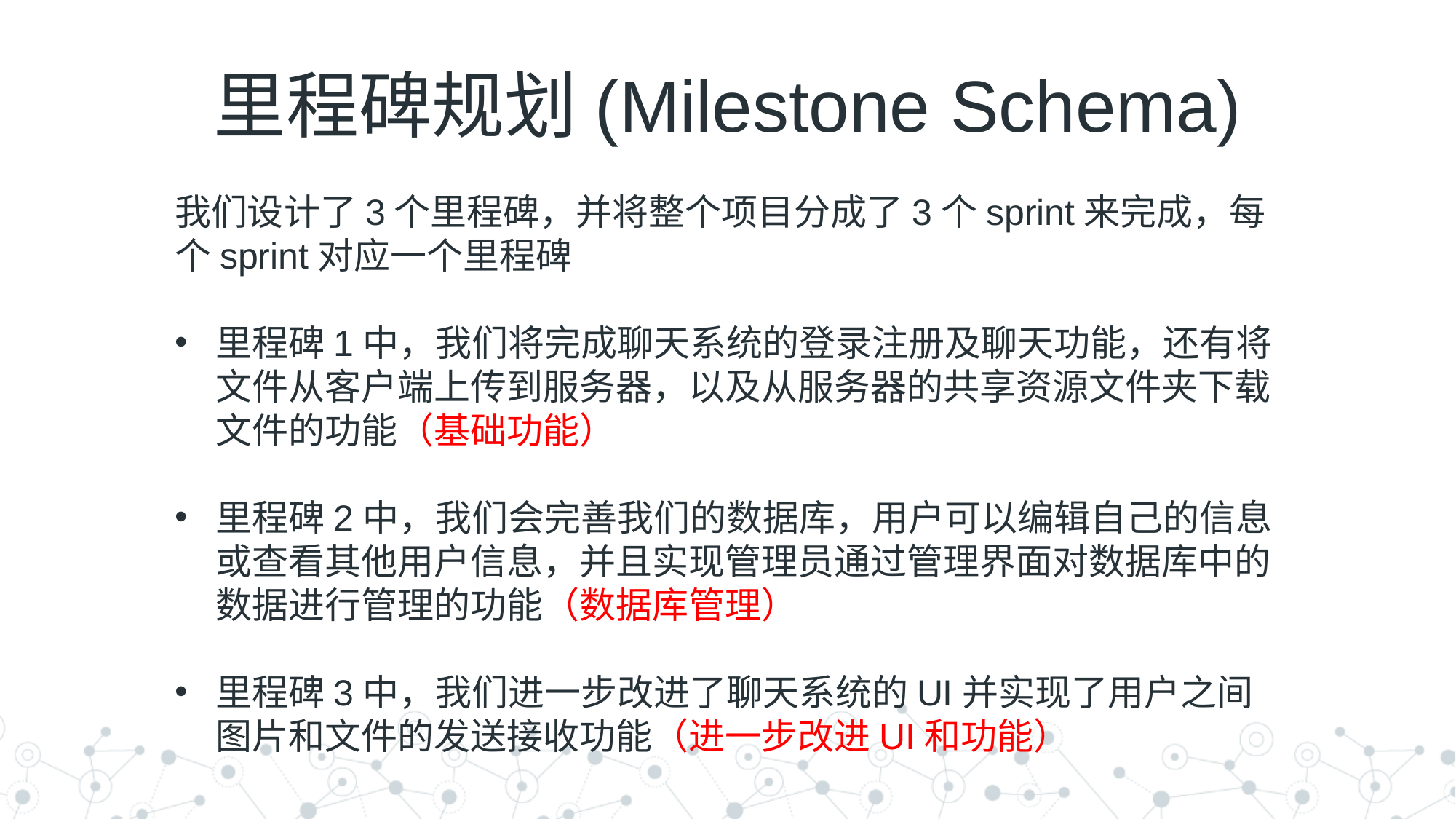

# 里程碑规划(Milestone Schema)
我们设计了3个里程碑，并将整个项目分成了3个sprint来完成，每个sprint对应一个里程碑

里程碑1中，我们将完成聊天系统的登录注册及聊天功能，还有将文件从客户端上传到服务器，以及从服务器的共享资源文件夹下载文件的功能（基础功能）

里程碑2中，我们会完善我们的数据库，用户可以编辑自己的信息或查看其他用户信息，并且实现管理员通过管理界面对数据库中的数据进行管理的功能（数据库管理）

里程碑3中，我们进一步改进了聊天系统的UI并实现了用户之间图片和文件的发送接收功能（进一步改进UI和功能）